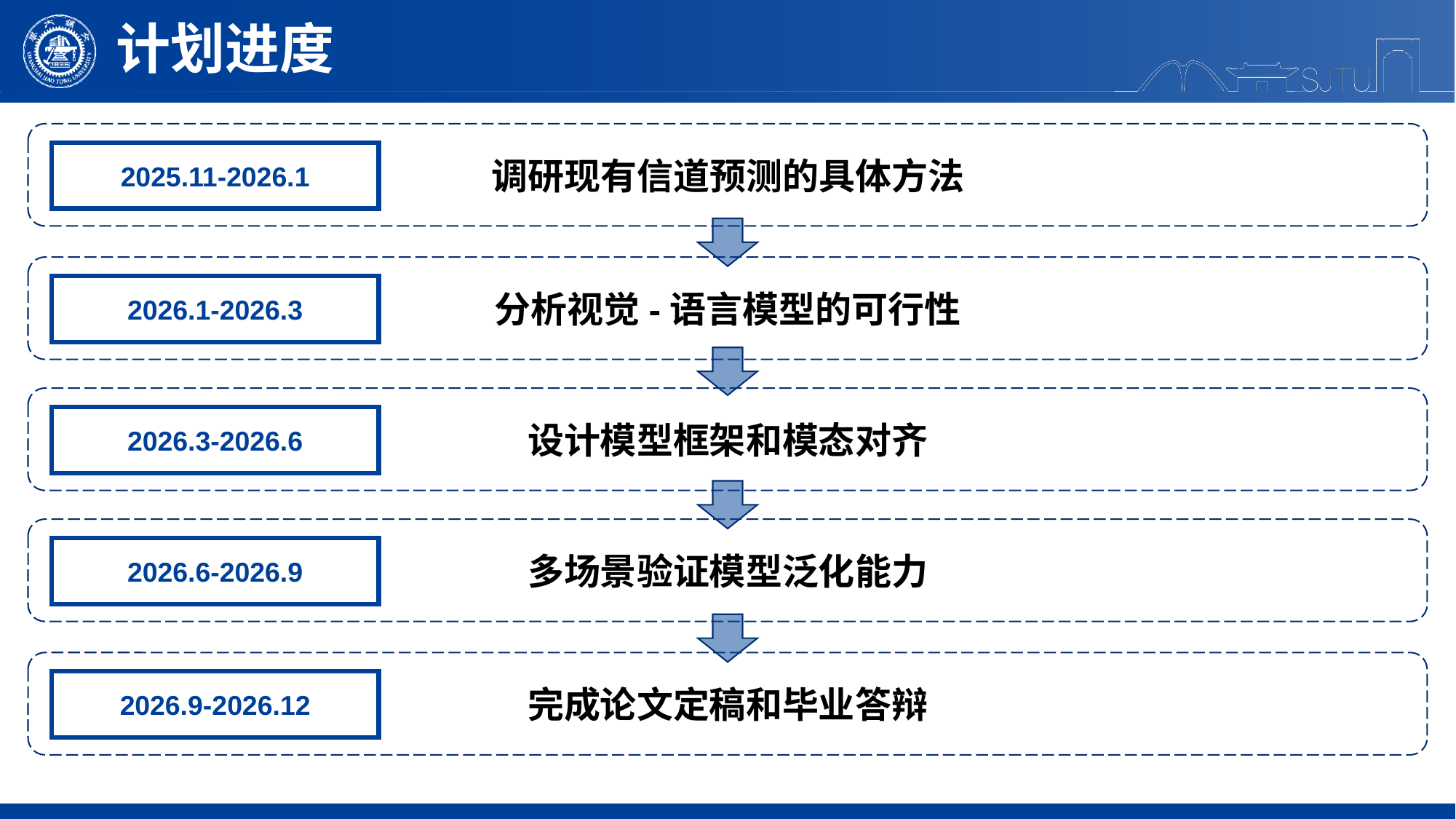

计划进度
调研现有信道预测的具体方法
2025.11-2026.1

分析视觉-语言模型的可行性
2026.1-2026.3

设计模型框架和模态对齐
2026.3-2026.6

多场景验证模型泛化能力
2026.6-2026.9

完成论文定稿和毕业答辩
2026.9-2026.12